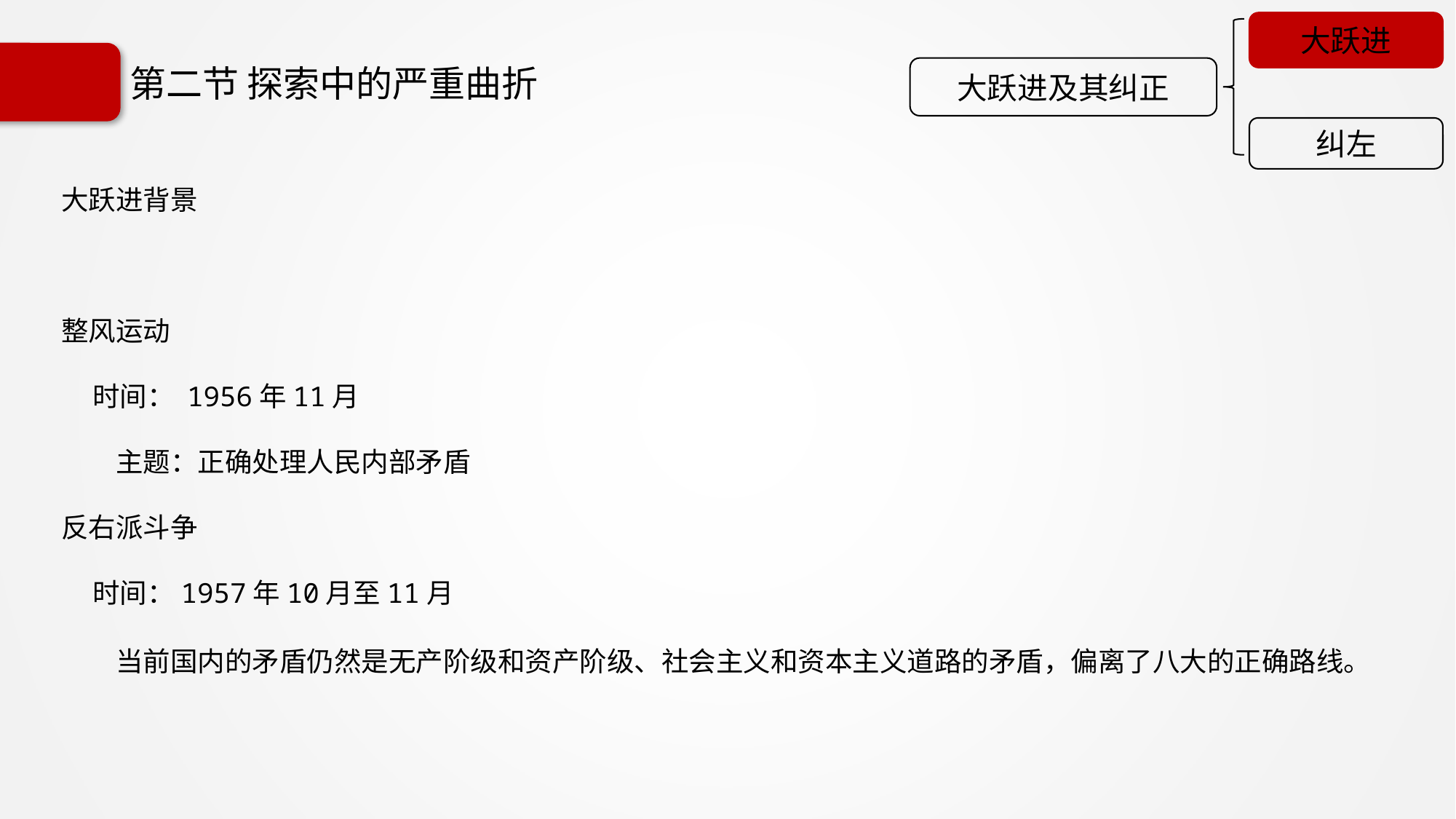

大跃进

大跃进及其纠正
纠左

# 第二节 探索中的严重曲折
大跃进背景

整风运动
    时间： 1956年11月
主题：正确处理人民内部矛盾
反右派斗争
    时间：1957年10月至11月
当前国内的矛盾仍然是无产阶级和资产阶级、社会主义和资本主义道路的矛盾，偏离了八大的正确路线。